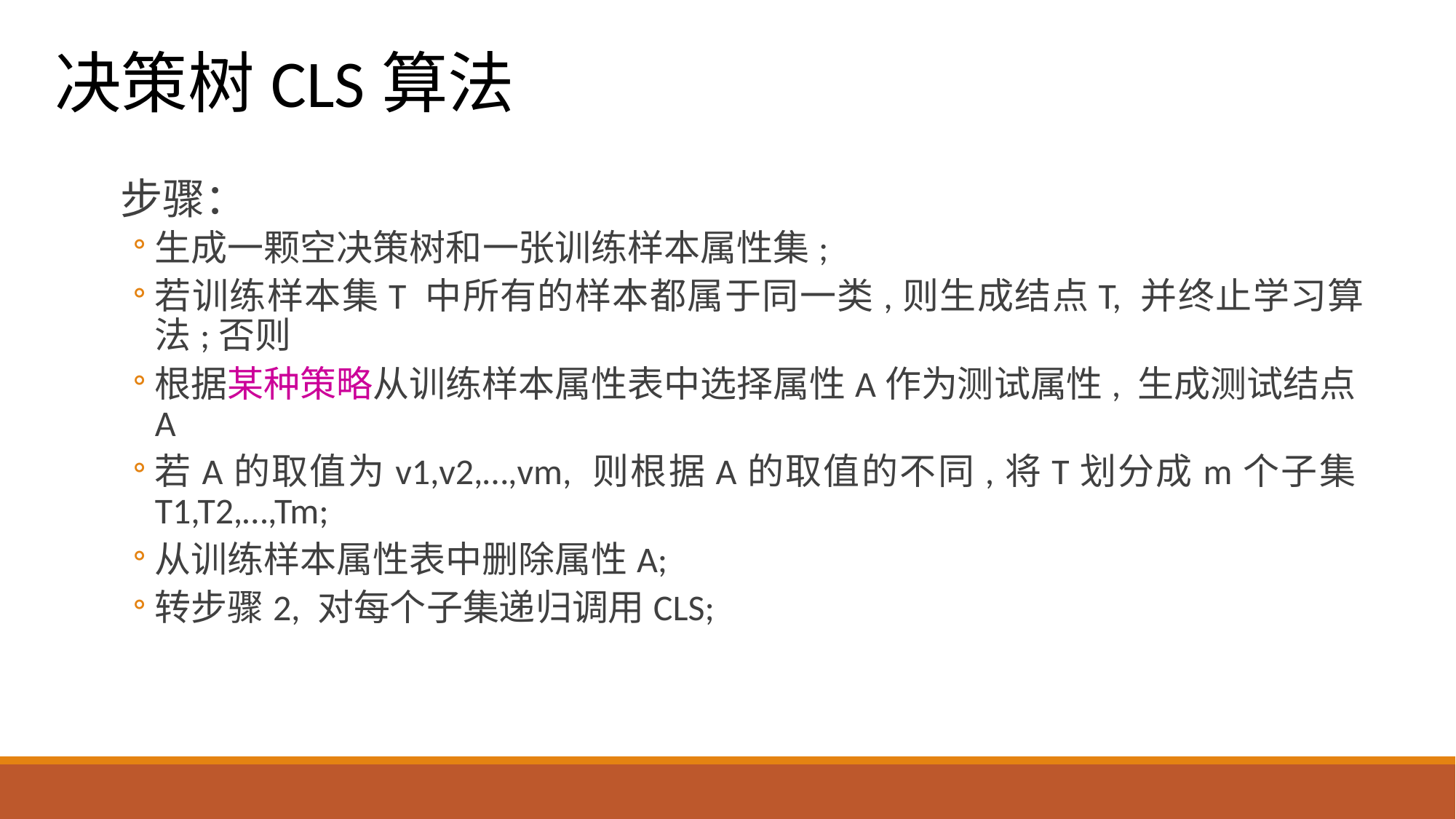

决策树CLS算法

步骤：
生成一颗空决策树和一张训练样本属性集;
若训练样本集T 中所有的样本都属于同一类,则生成结点T, 并终止学习算法;否则
根据某种策略从训练样本属性表中选择属性A作为测试属性, 生成测试结点A
若A的取值为v1,v2,…,vm, 则根据A的取值的不同,将T划分成m个子集T1,T2,…,Tm;
从训练样本属性表中删除属性A;
转步骤2, 对每个子集递归调用CLS;